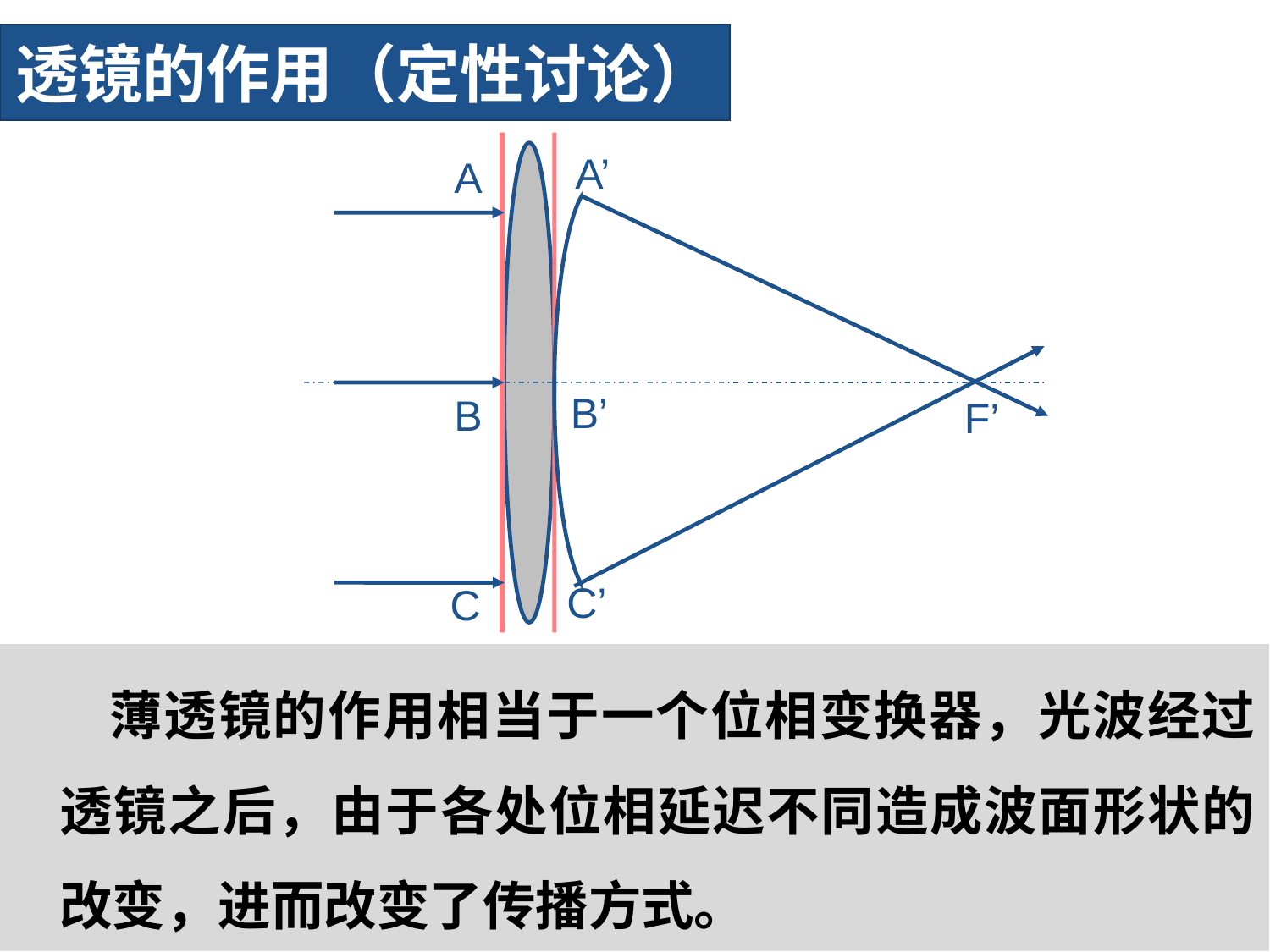

# 透镜的作用（定性讨论）

A’

A

B’

B
F’
C’
C

薄透镜的作用相当于一个位相变换器，光波经过透镜之后，由于各处位相延迟不同造成波面形状的改变，进而改变了传播方式。